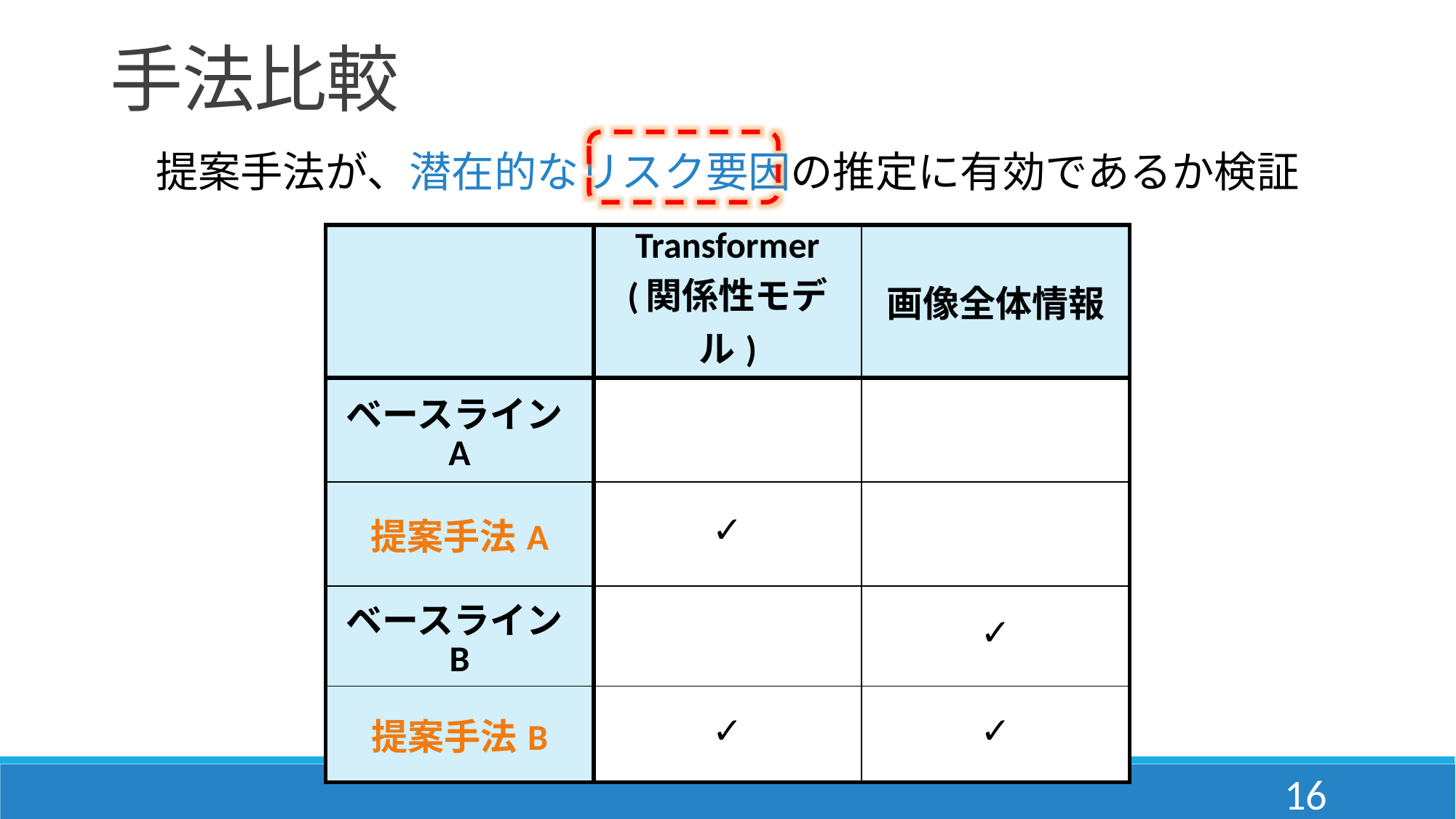

手法比較

提案手法が、潜在的なリスク要因の推定に有効であるか検証
|  | Transformer (関係性モデル) | 画像全体情報 |
| --- | --- | --- |
| ベースラインA |  |  |
| 提案手法A | ✓ |  |
| ベースラインB |  | ✓ |
| 提案手法B | ✓ | ✓ |
16